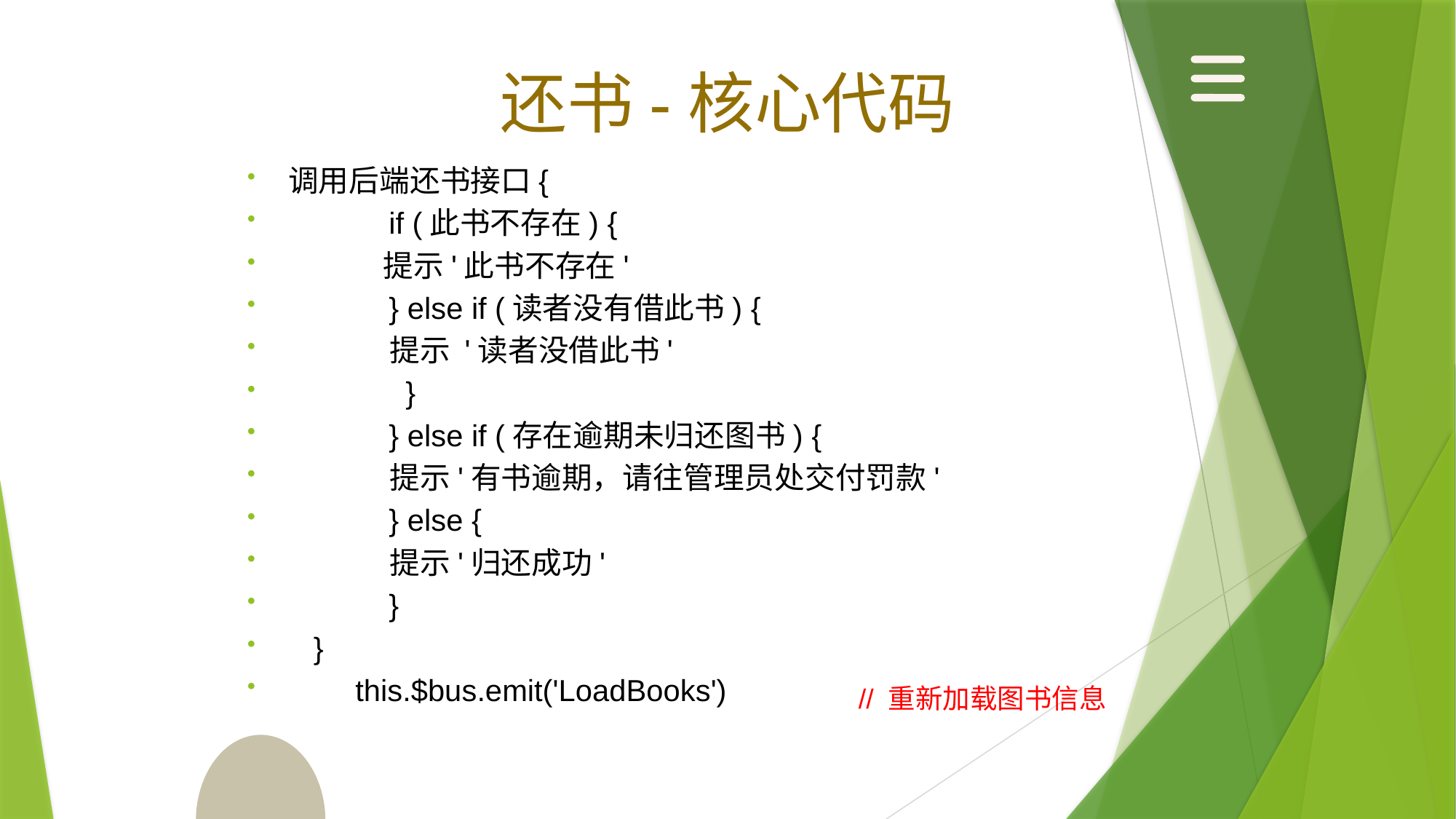

还书-核心代码

调用后端还书接口{
            if (此书不存在) {
             提示'此书不存在'
            } else if (读者没有借此书) {
              提示 '读者没借此书'
              }
            } else if (存在逾期未归还图书) {
              提示'有书逾期，请往管理员处交付罚款'
            } else {
              提示'归还成功'
            }
   }
        this.$bus.emit('LoadBooks')
// 重新加载图书信息